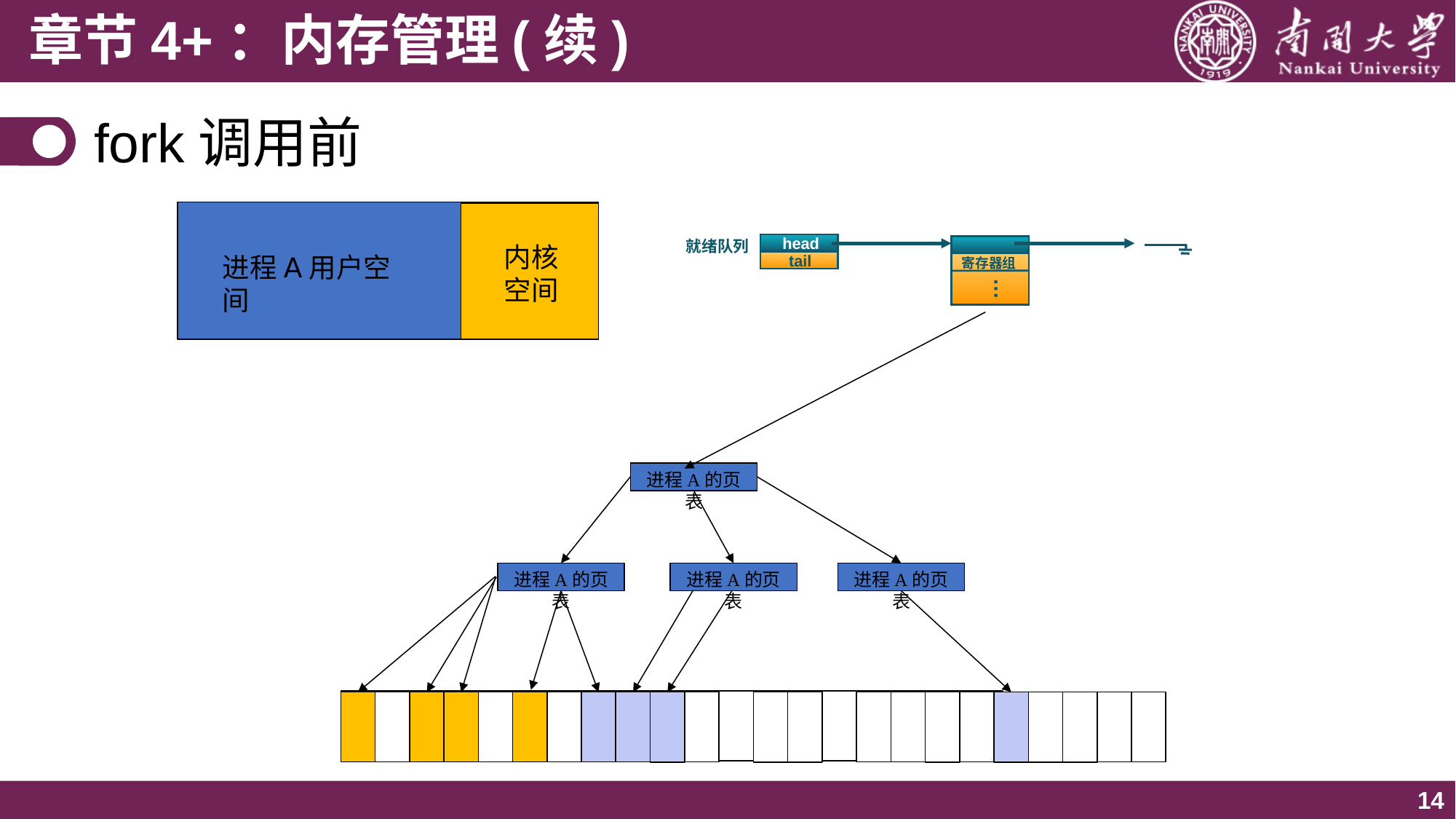

# fork调用前

head

tail
就绪队列
内核
空间

寄存器组

…
进程A用户空间
进程A的页表
进程A的页表
进程A的页表
进程A的页表

14